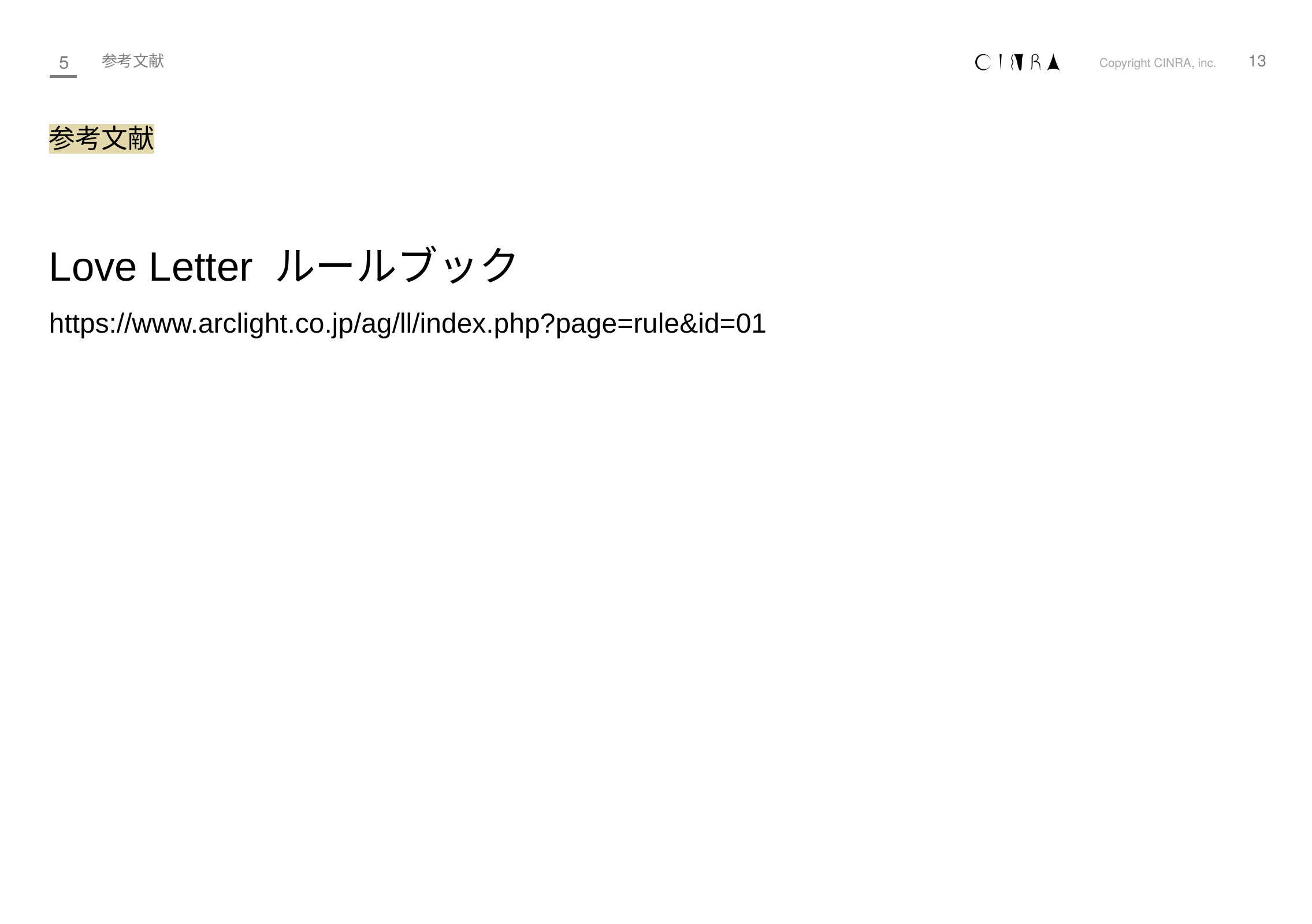

13
5
参考文献
参考文献
Love Letter ルールブック
https://www.arclight.co.jp/ag/ll/index.php?page=rule&id=01